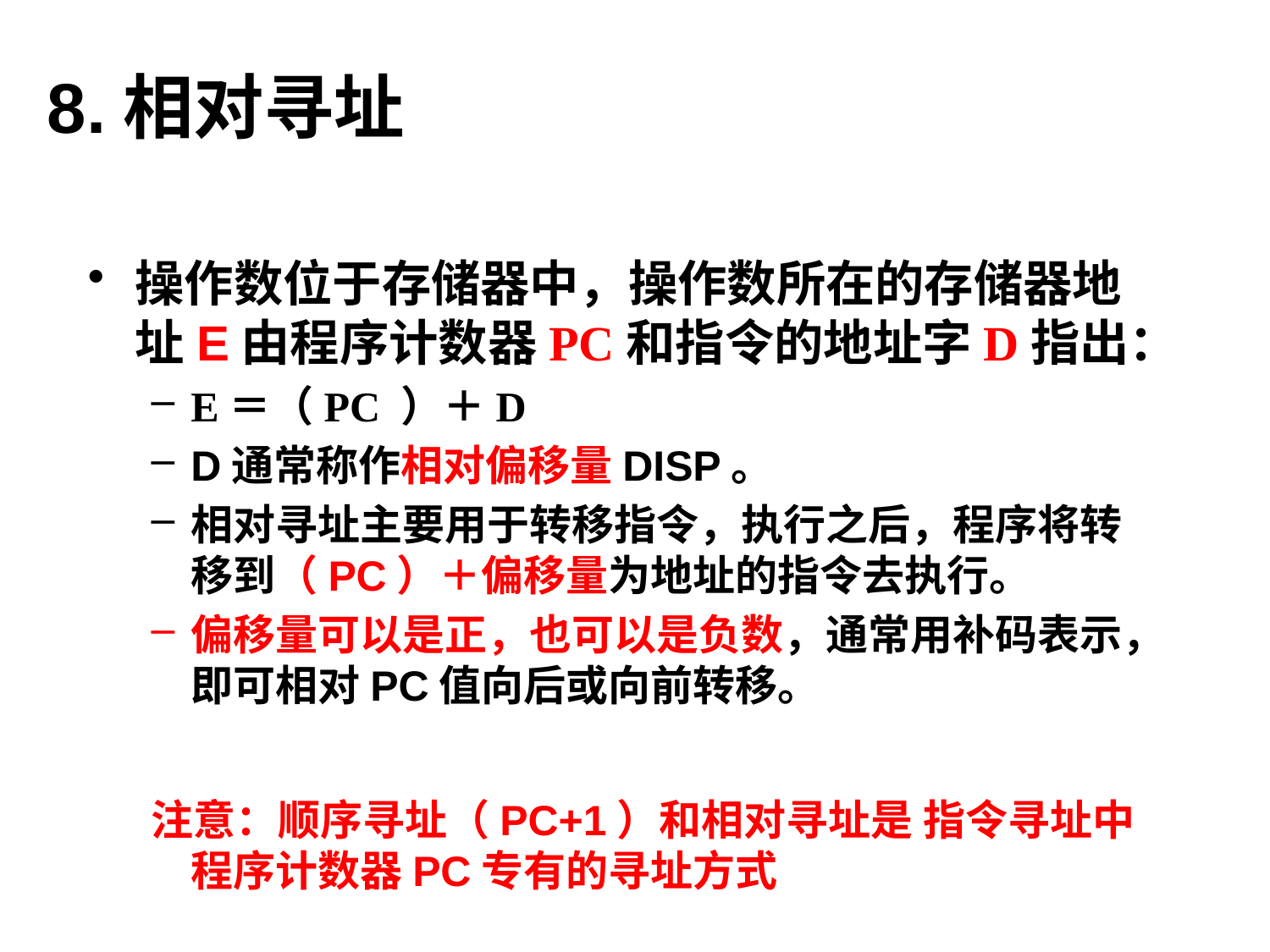

8.相对寻址

操作数位于存储器中，操作数所在的存储器地址E由程序计数器PC和指令的地址字D指出：
E＝（PC ）＋D
D通常称作相对偏移量DISP。
相对寻址主要用于转移指令，执行之后，程序将转移到（PC）＋偏移量为地址的指令去执行。
偏移量可以是正，也可以是负数，通常用补码表示，即可相对PC值向后或向前转移。

注意：顺序寻址（PC+1）和相对寻址是 指令寻址中程序计数器PC专有的寻址方式